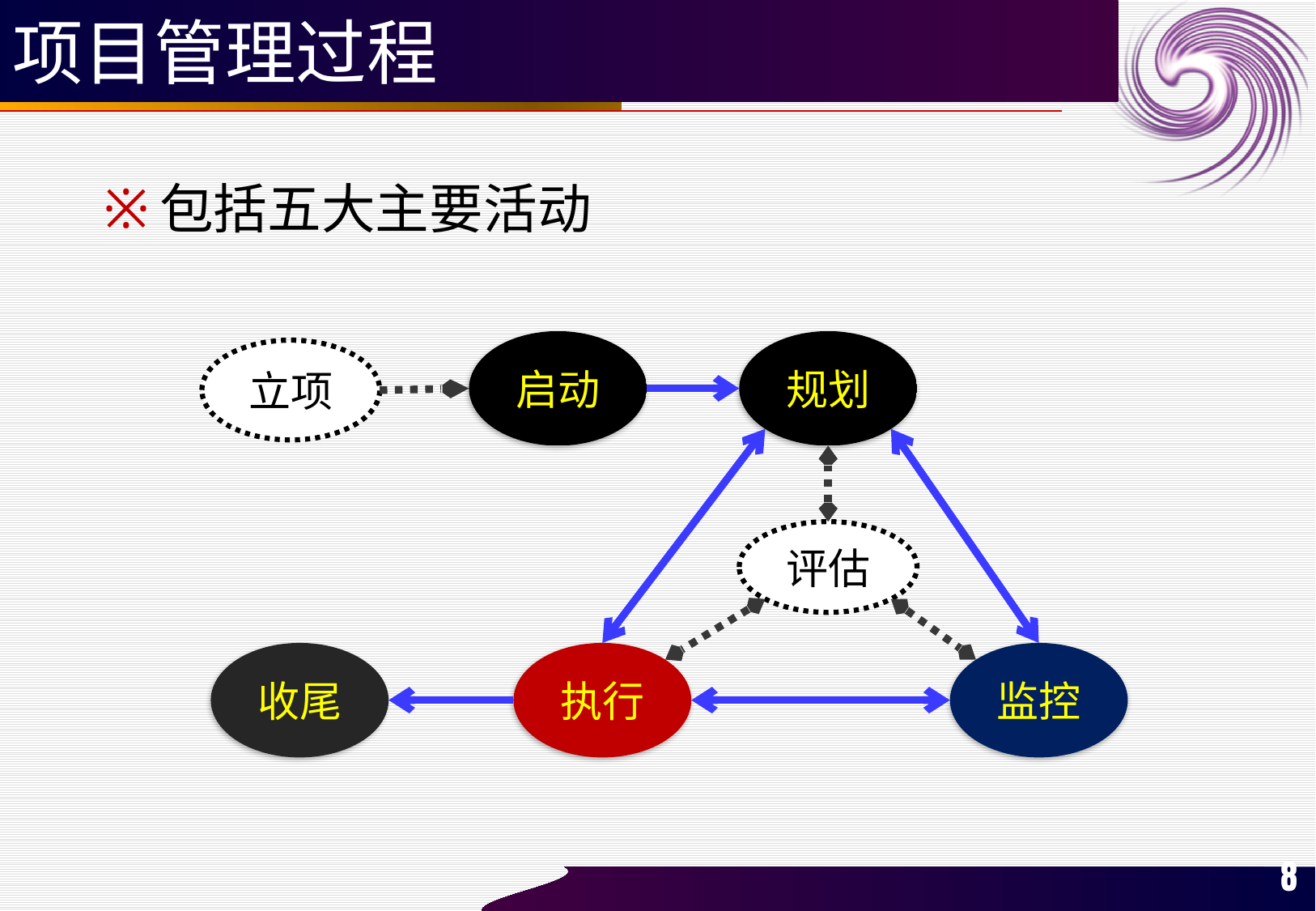

# 项目管理过程
包括五大主要活动
启动
规划
立项
评估
收尾
执行
监控
8